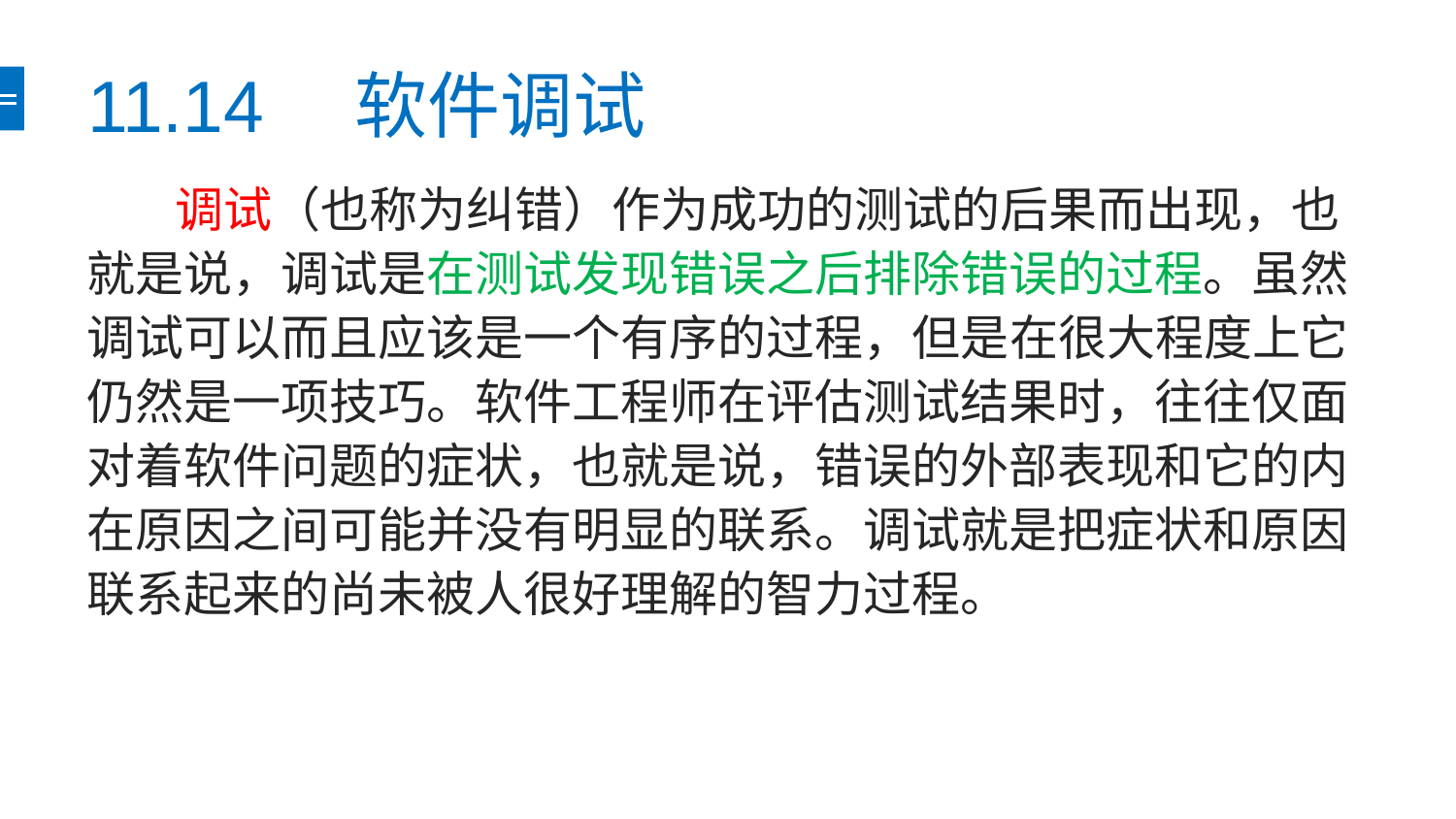

# 11.14　软件调试
       调试（也称为纠错）作为成功的测试的后果而出现，也就是说，调试是在测试发现错误之后排除错误的过程。虽然调试可以而且应该是一个有序的过程，但是在很大程度上它仍然是一项技巧。软件工程师在评估测试结果时，往往仅面对着软件问题的症状，也就是说，错误的外部表现和它的内在原因之间可能并没有明显的联系。调试就是把症状和原因联系起来的尚未被人很好理解的智力过程。